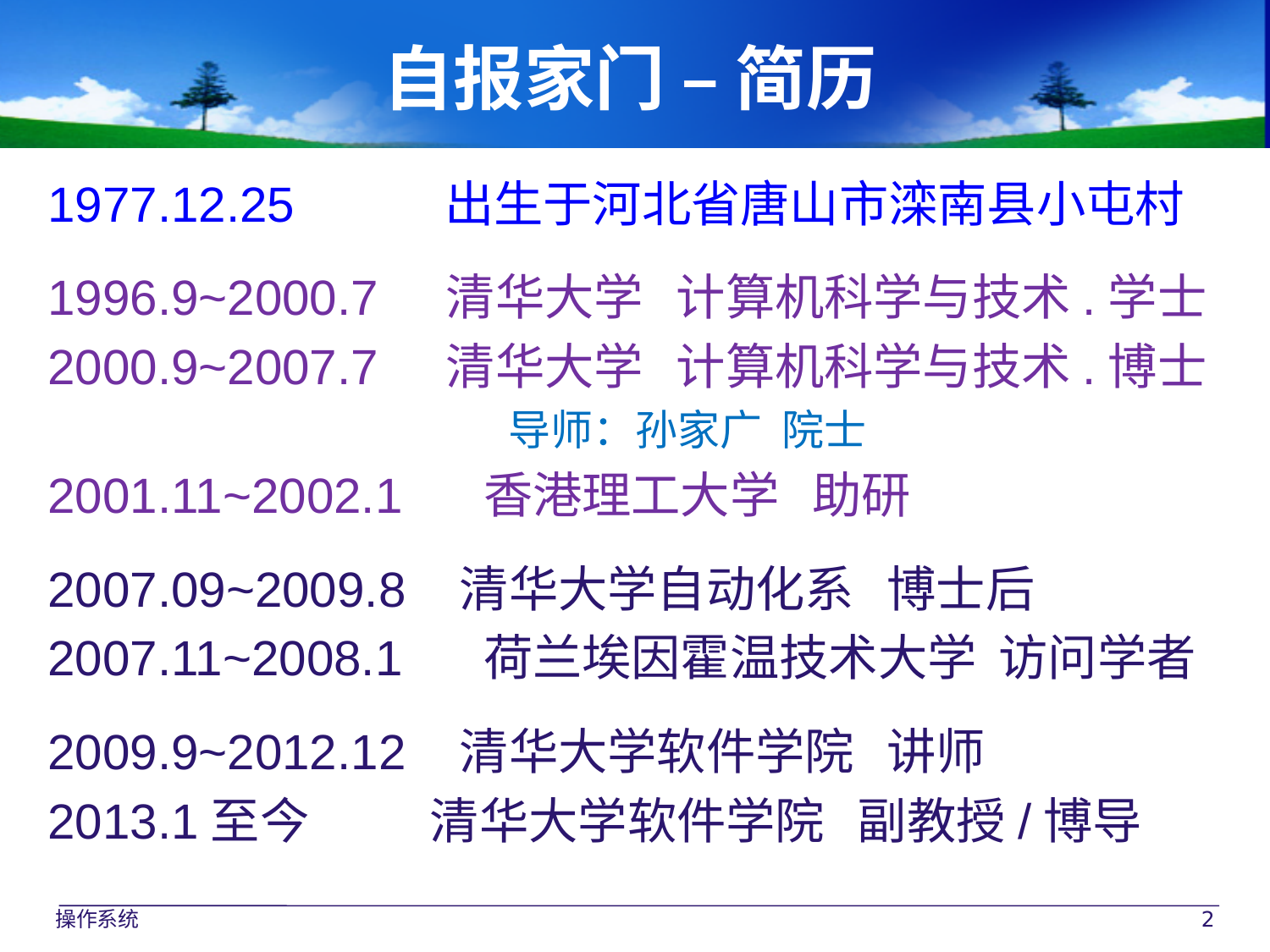

自报家门 – 简历
1977.12.25          出生于河北省唐山市滦南县小屯村

1996.9~2000.7    清华大学   计算机科学与技术.学士
2000.9~2007.7    清华大学   计算机科学与技术.博士
     		 导师：孙家广  院士
2001.11~2002.1     香港理工大学   助研

2007.09~2009.8   清华大学自动化系   博士后
2007.11~2008.1     荷兰埃因霍温技术大学  访问学者

2009.9~2012.12   清华大学软件学院   讲师
2013.1至今           清华大学软件学院   副教授/博导
操作系统
2